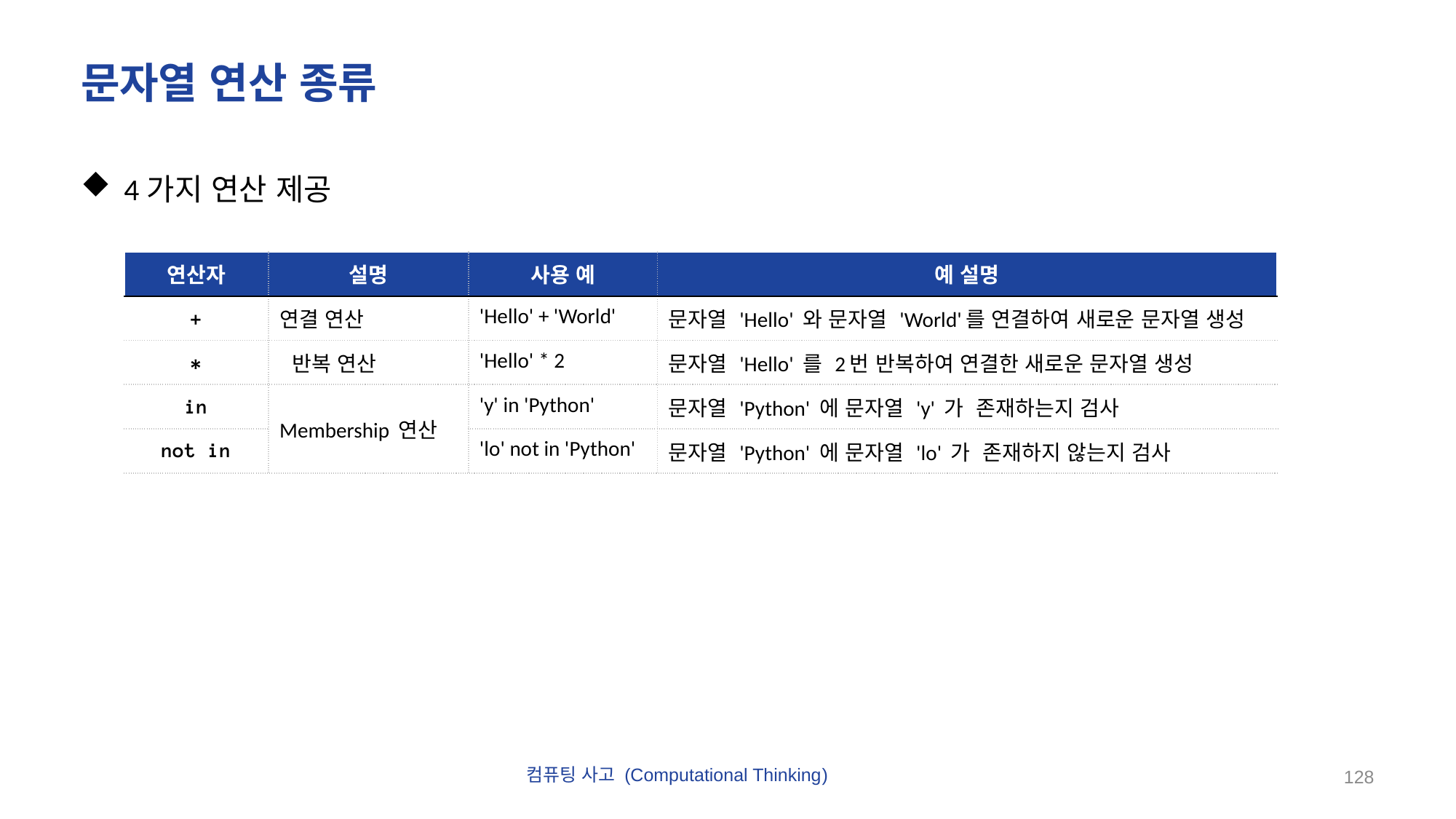

# 문자열 연산 종류
4가지 연산 제공
| 연산자 | 설명 | 사용 예 | 예 설명 |
| --- | --- | --- | --- |
| + | 연결 연산 | 'Hello' + 'World' | 문자열 'Hello' 와 문자열 'World'를 연결하여 새로운 문자열 생성 |
| \* | 반복 연산 | 'Hello' \* 2 | 문자열 'Hello' 를 2번 반복하여 연결한 새로운 문자열 생성 |
| in | Membership 연산 | 'y' in 'Python' | 문자열 'Python' 에 문자열 'y' 가 존재하는지 검사 |
| not in |  | 'lo' not in 'Python' | 문자열 'Python' 에 문자열 'lo' 가 존재하지 않는지 검사 |